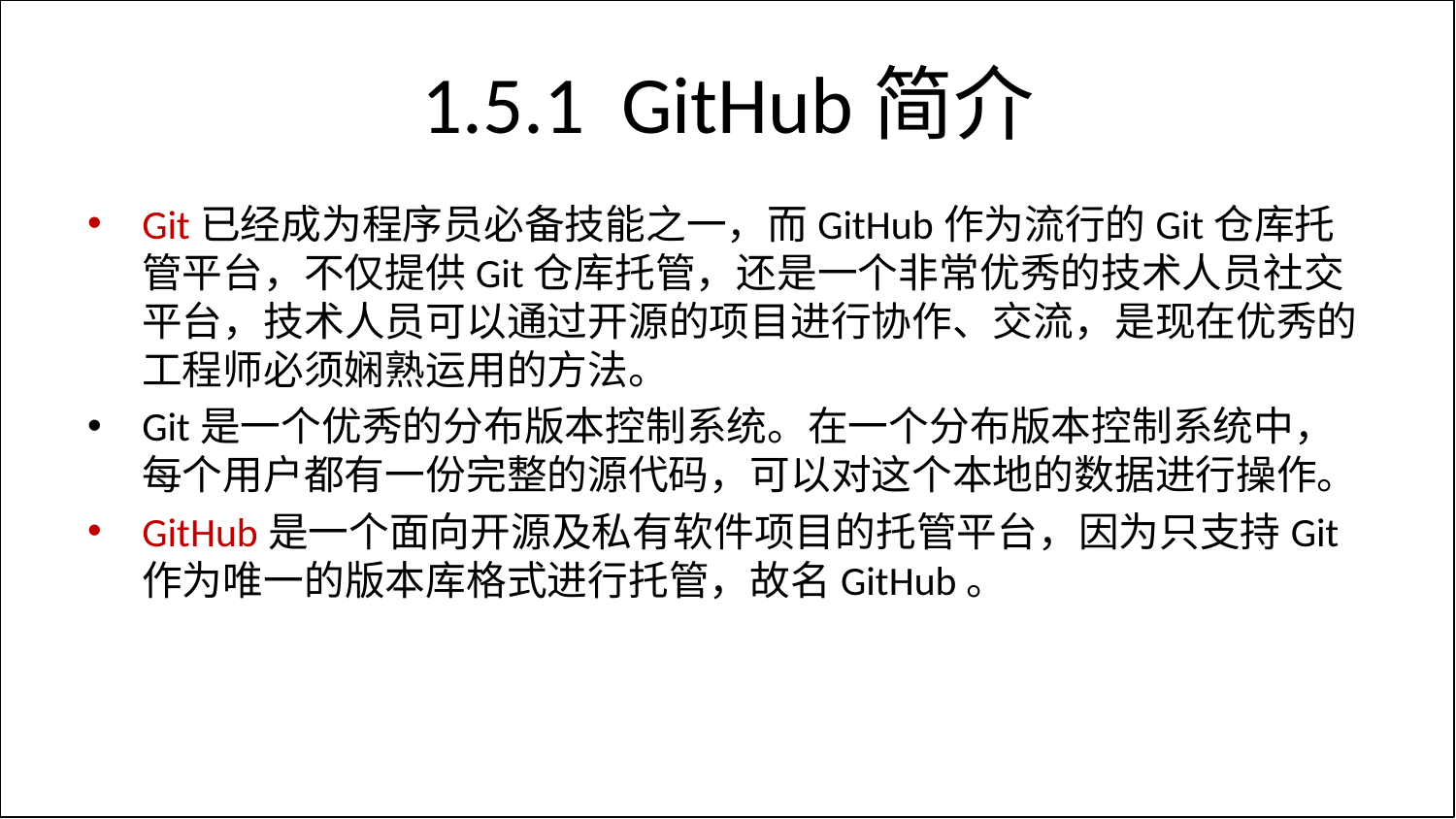

# 1.5.1  GitHub简介
Git已经成为程序员必备技能之一，而GitHub作为流行的Git仓库托管平台，不仅提供Git仓库托管，还是一个非常优秀的技术人员社交平台，技术人员可以通过开源的项目进行协作、交流，是现在优秀的工程师必须娴熟运用的方法。
Git是一个优秀的分布版本控制系统。在一个分布版本控制系统中，每个用户都有一份完整的源代码，可以对这个本地的数据进行操作。
GitHub是一个面向开源及私有软件项目的托管平台，因为只支持Git作为唯一的版本库格式进行托管，故名GitHub。